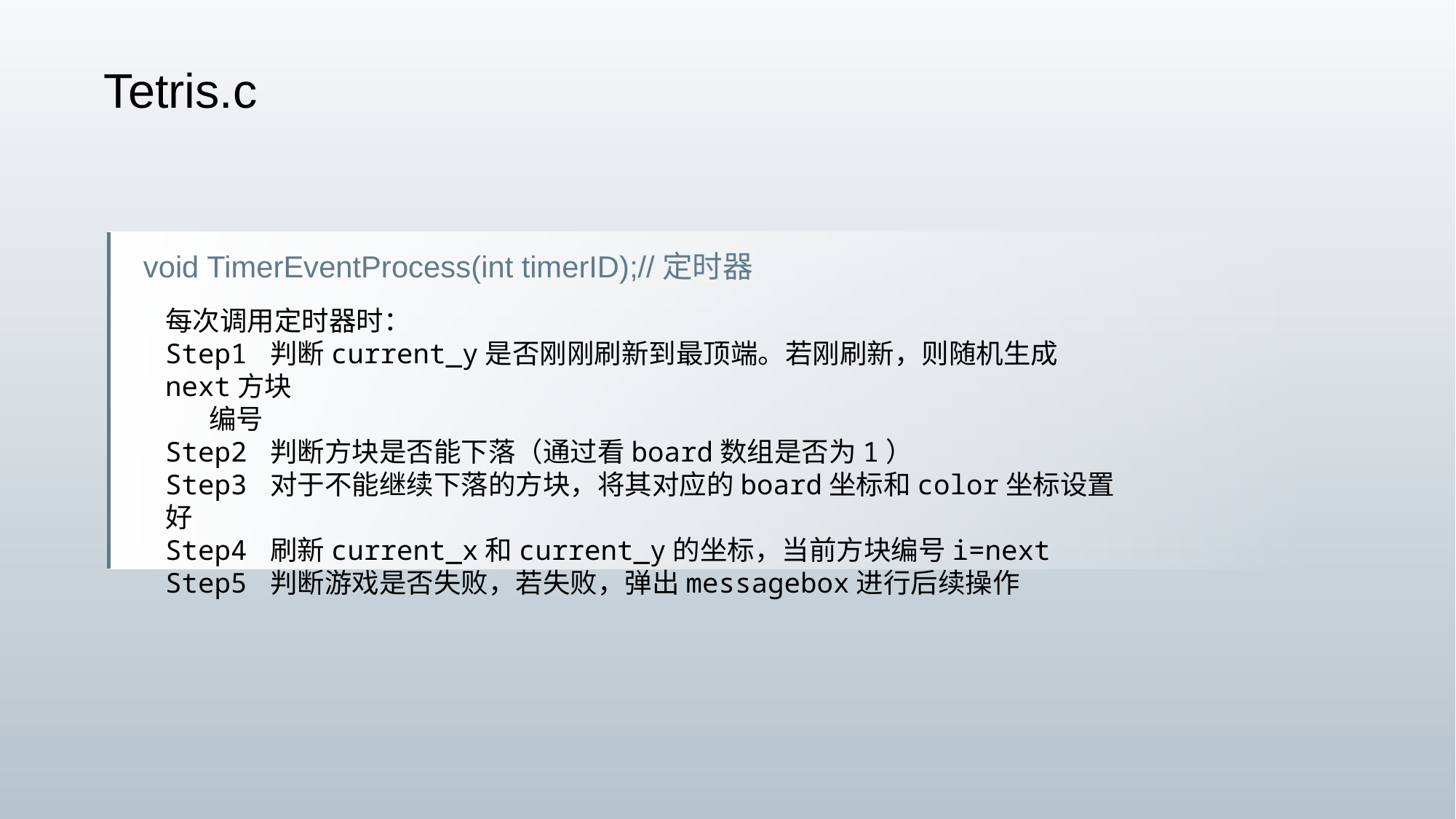

Tetris.c

void TimerEventProcess(int timerID);//定时器
每次调用定时器时：
Step1 判断current_y是否刚刚刷新到最顶端。若刚刷新，则随机生成next方块
      编号
Step2 判断方块是否能下落（通过看board数组是否为1）
Step3 对于不能继续下落的方块，将其对应的board坐标和color坐标设置好
Step4 刷新current_x和current_y的坐标，当前方块编号i=next
Step5 判断游戏是否失败，若失败，弹出messagebox进行后续操作